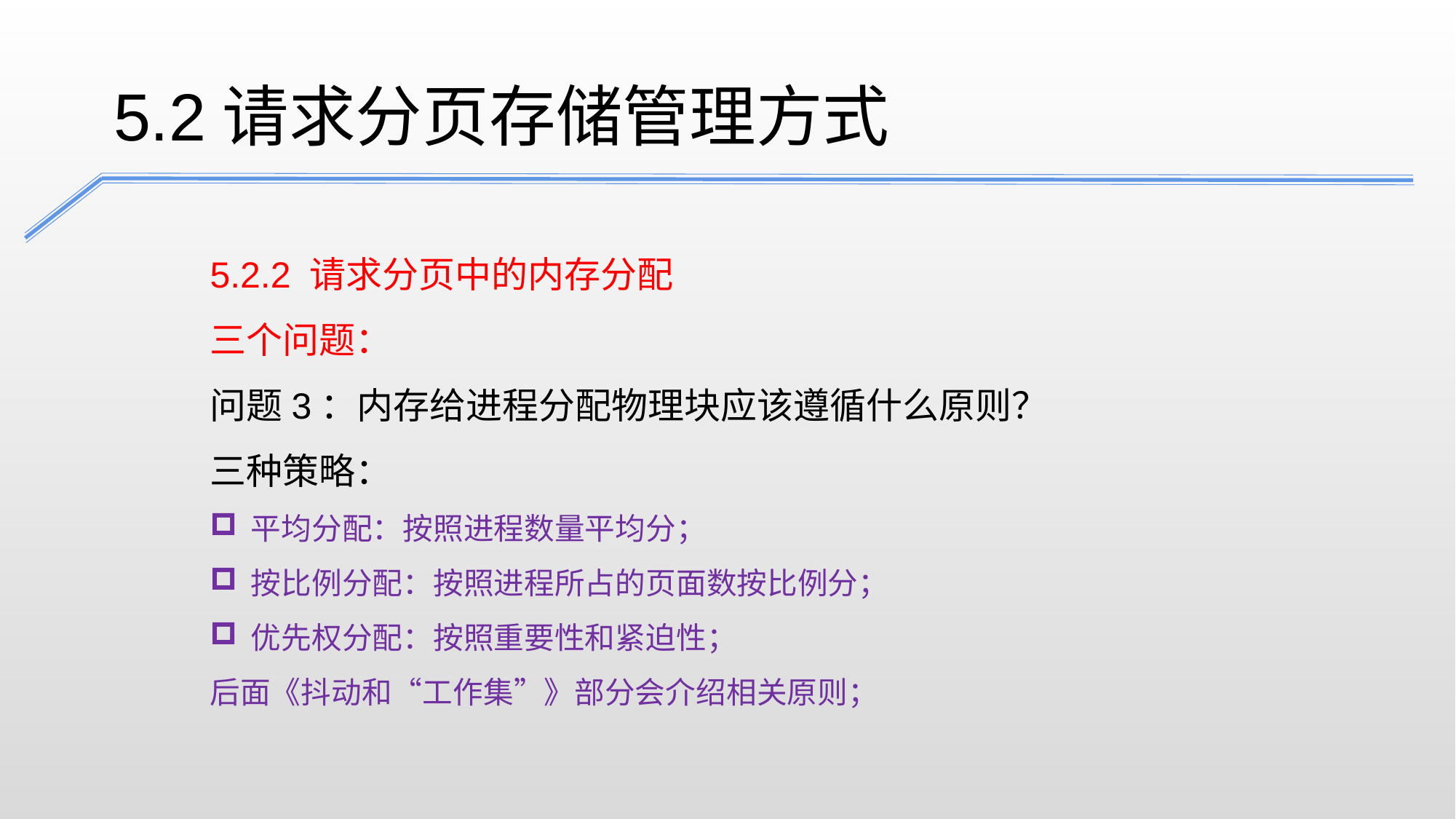

5.2请求分页存储管理方式

5.2.2 请求分页中的内存分配
三个问题：
问题3：内存给进程分配物理块应该遵循什么原则？
三种策略：
平均分配：按照进程数量平均分；
按比例分配：按照进程所占的页面数按比例分；
优先权分配：按照重要性和紧迫性；
后面《抖动和“工作集”》部分会介绍相关原则；